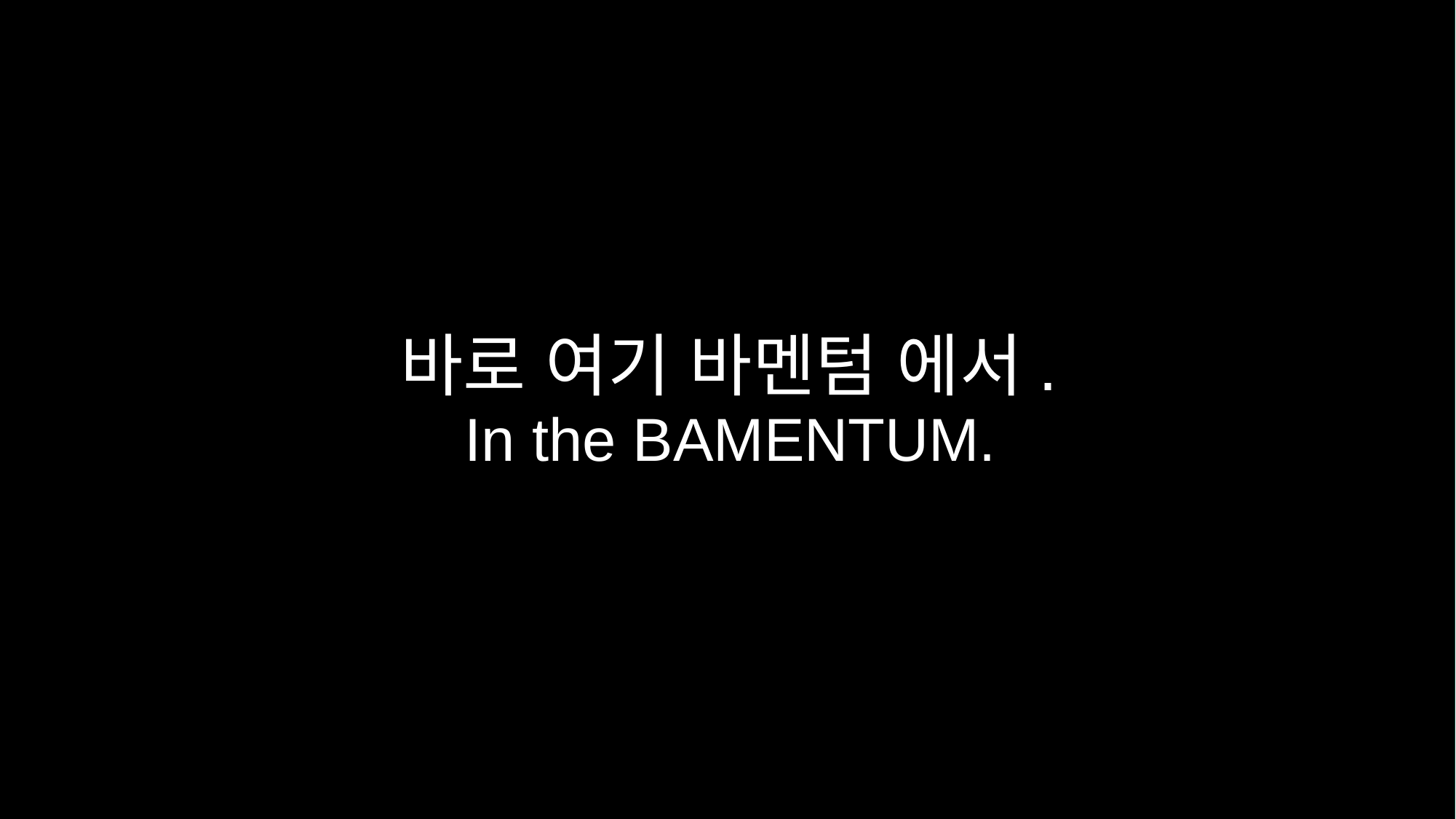

발표순서
-기획내용
바로 여기 바멘텀 에서.
In the BAMENTUM.